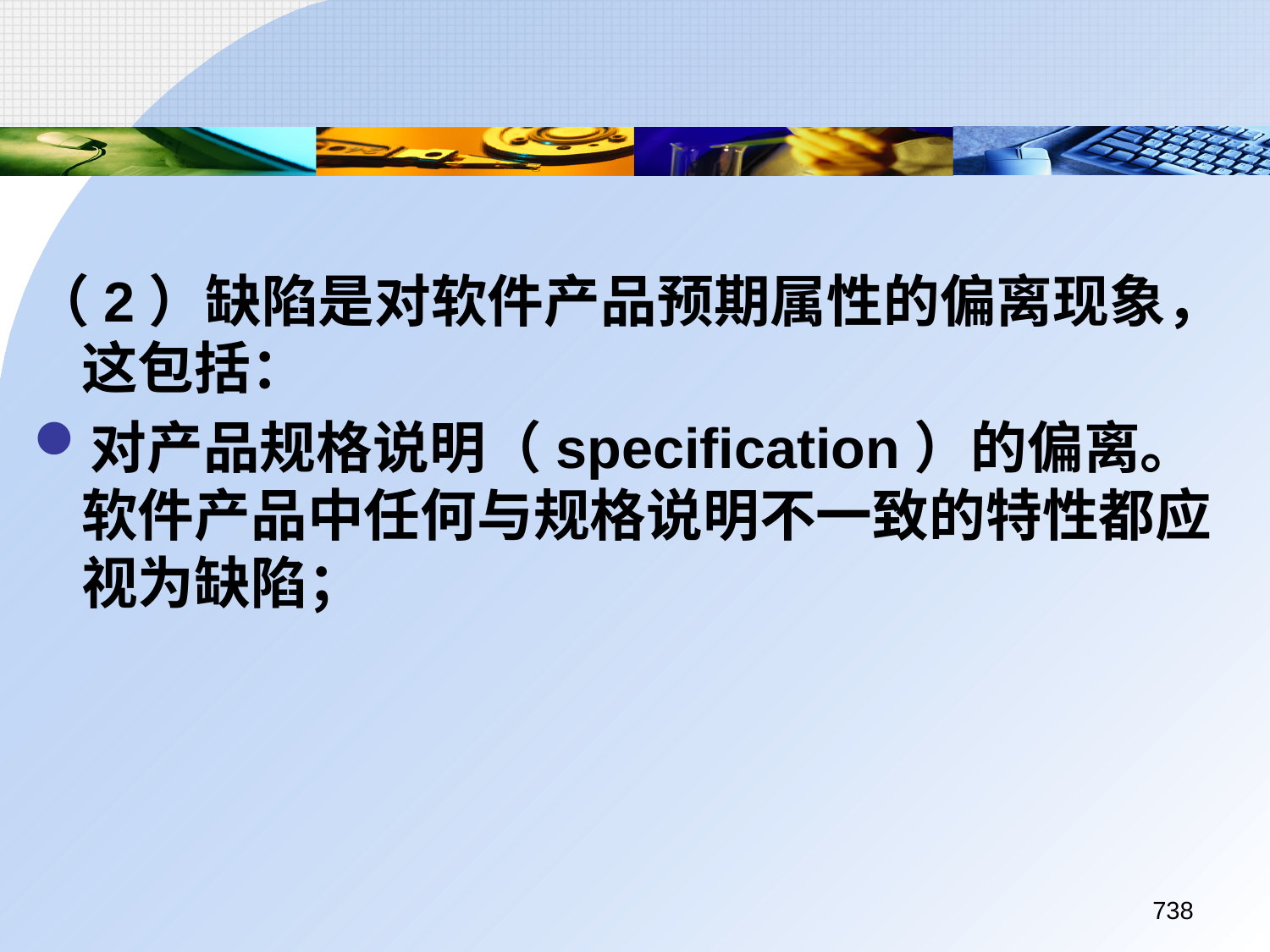

（2）缺陷是对软件产品预期属性的偏离现象，这包括：
对产品规格说明（specification）的偏离。软件产品中任何与规格说明不一致的特性都应视为缺陷；
738